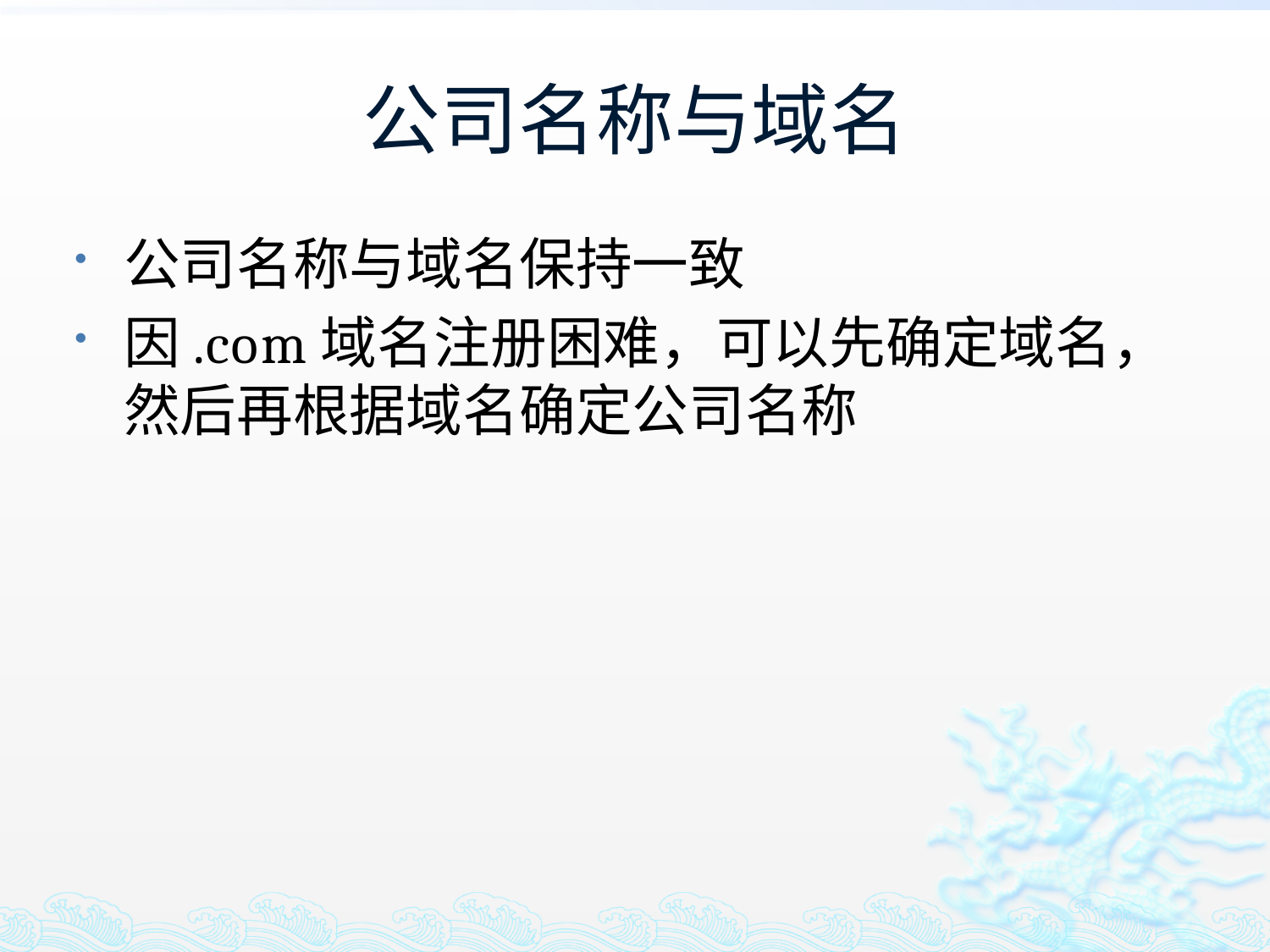

# 公司名称与域名
公司名称与域名保持一致
因.com域名注册困难，可以先确定域名，然后再根据域名确定公司名称